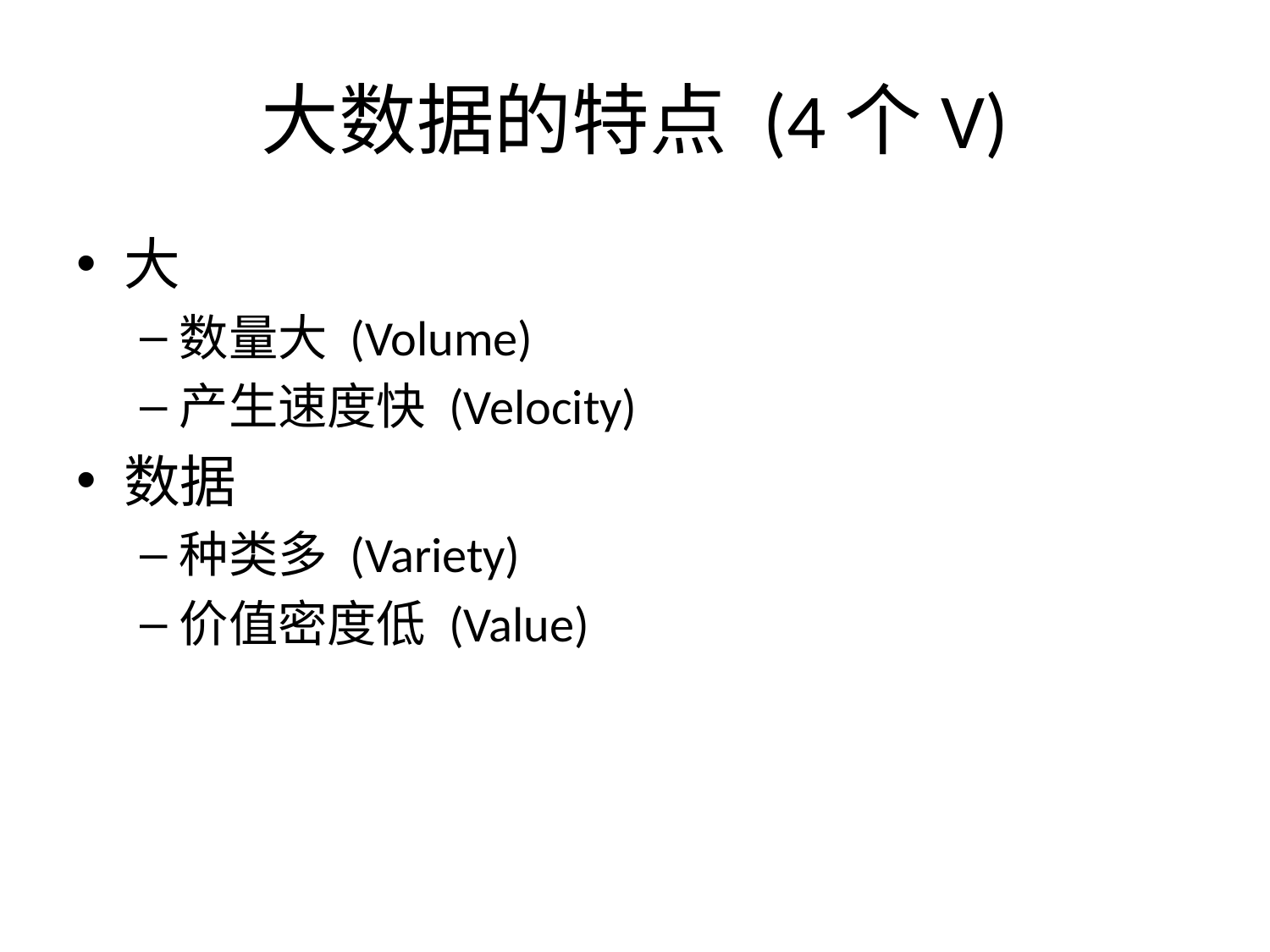

# 大数据的特点 (4个V)
大
数量大 (Volume)
产生速度快 (Velocity)
数据
种类多 (Variety)
价值密度低 (Value)